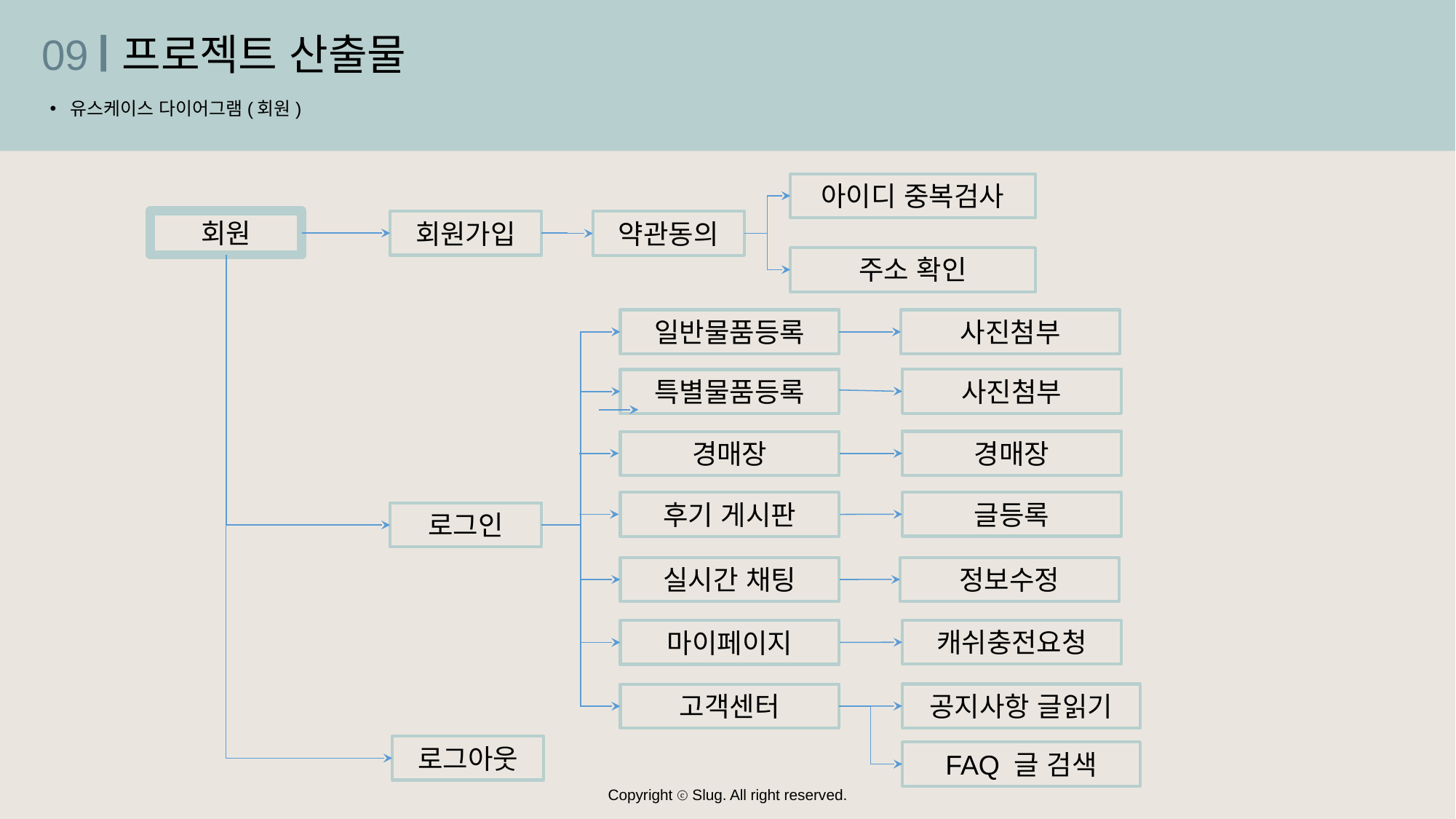

09
프로젝트 산출물

유스케이스 다이어그램(회원)
아이디 중복검사
회원
회원가입
약관동의
주소 확인
일반물품등록
사진첨부
사진첨부
특별물품등록
경매장
경매장
글등록
후기 게시판
로그인
실시간 채팅
정보수정
캐쉬충전요청
마이페이지
공지사항 글읽기
고객센터
로그아웃
FAQ 글 검색
Copyright ⓒ Slug. All right reserved.